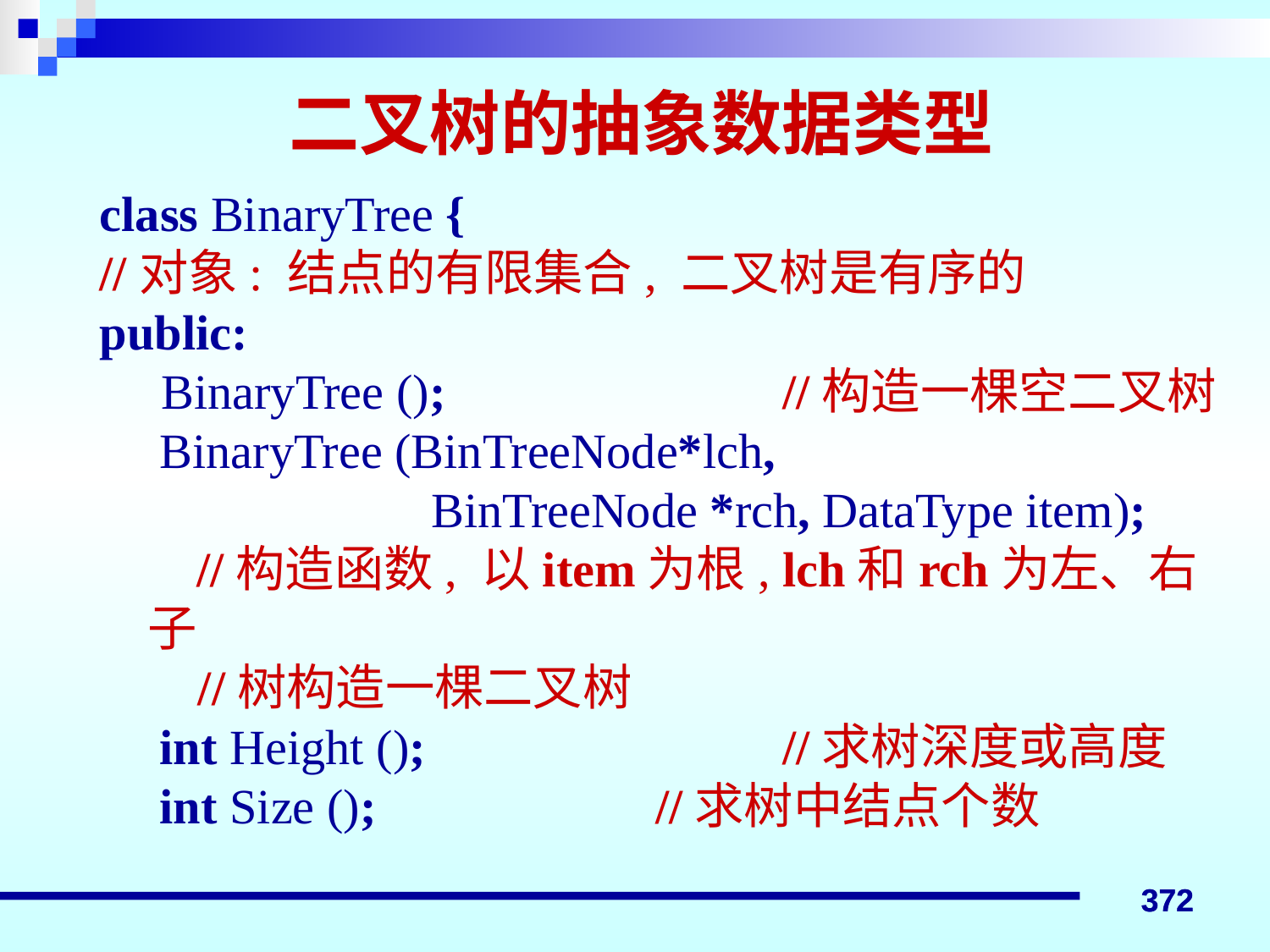

# 二叉树的抽象数据类型
class BinaryTree {
//对象: 结点的有限集合, 二叉树是有序的
public:
     BinaryTree ();			//构造一棵空二叉树
	 BinaryTree (BinTreeNode*lch,
                           BinTreeNode *rch, DataType item);
	    //构造函数, 以item为根, lch和rch为左、右子
        //树构造一棵二叉树
	 int Height ();			//求树深度或高度
	 int Size ();			//求树中结点个数
372
372